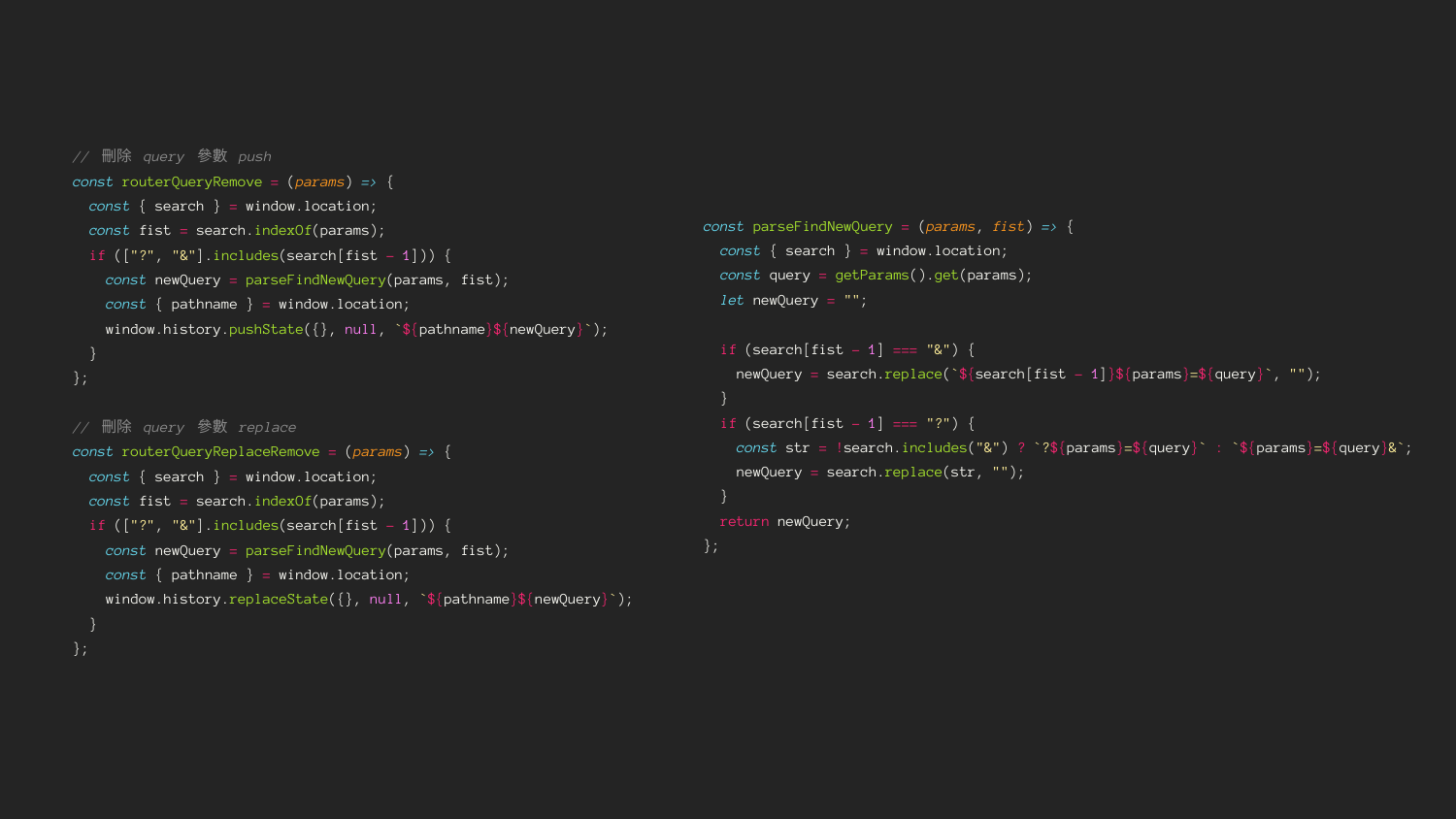

// 刪除 query 參數 push
const routerQueryRemove = (params) => {
  const { search } = window.location;
  const fist = search.indexOf(params);
  if (["?", "&"].includes(search[fist - 1])) {
    const newQuery = parseFindNewQuery(params, fist);
    const { pathname } = window.location;
    window.history.pushState({}, null, `${pathname}${newQuery}`);
  }
};

// 刪除 query 參數 replace
const routerQueryReplaceRemove = (params) => {
  const { search } = window.location;
  const fist = search.indexOf(params);
  if (["?", "&"].includes(search[fist - 1])) {
    const newQuery = parseFindNewQuery(params, fist);
    const { pathname } = window.location;
    window.history.replaceState({}, null, `${pathname}${newQuery}`);
  }
};
const parseFindNewQuery = (params, fist) => {
  const { search } = window.location;
  const query = getParams().get(params);
  let newQuery = "";

  if (search[fist - 1] === "&") {
    newQuery = search.replace(`${search[fist - 1]}${params}=${query}`, "");
  }
  if (search[fist - 1] === "?") {
    const str = !search.includes("&") ? `?${params}=${query}` : `${params}=${query}&`;
    newQuery = search.replace(str, "");
  }
  return newQuery;
};